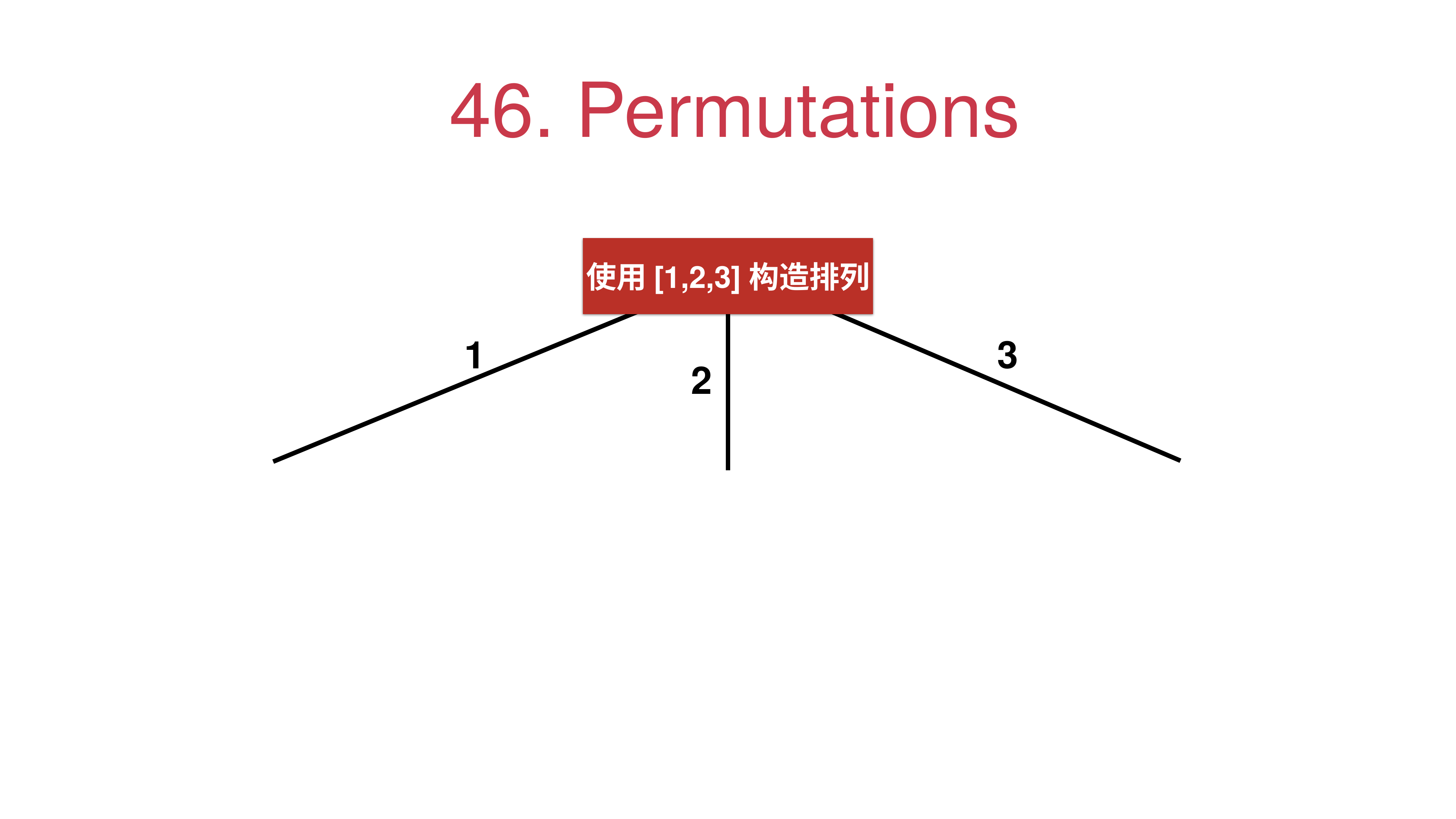

# 46. Permutations
使用[1,2,3]构造排列

1
3
2